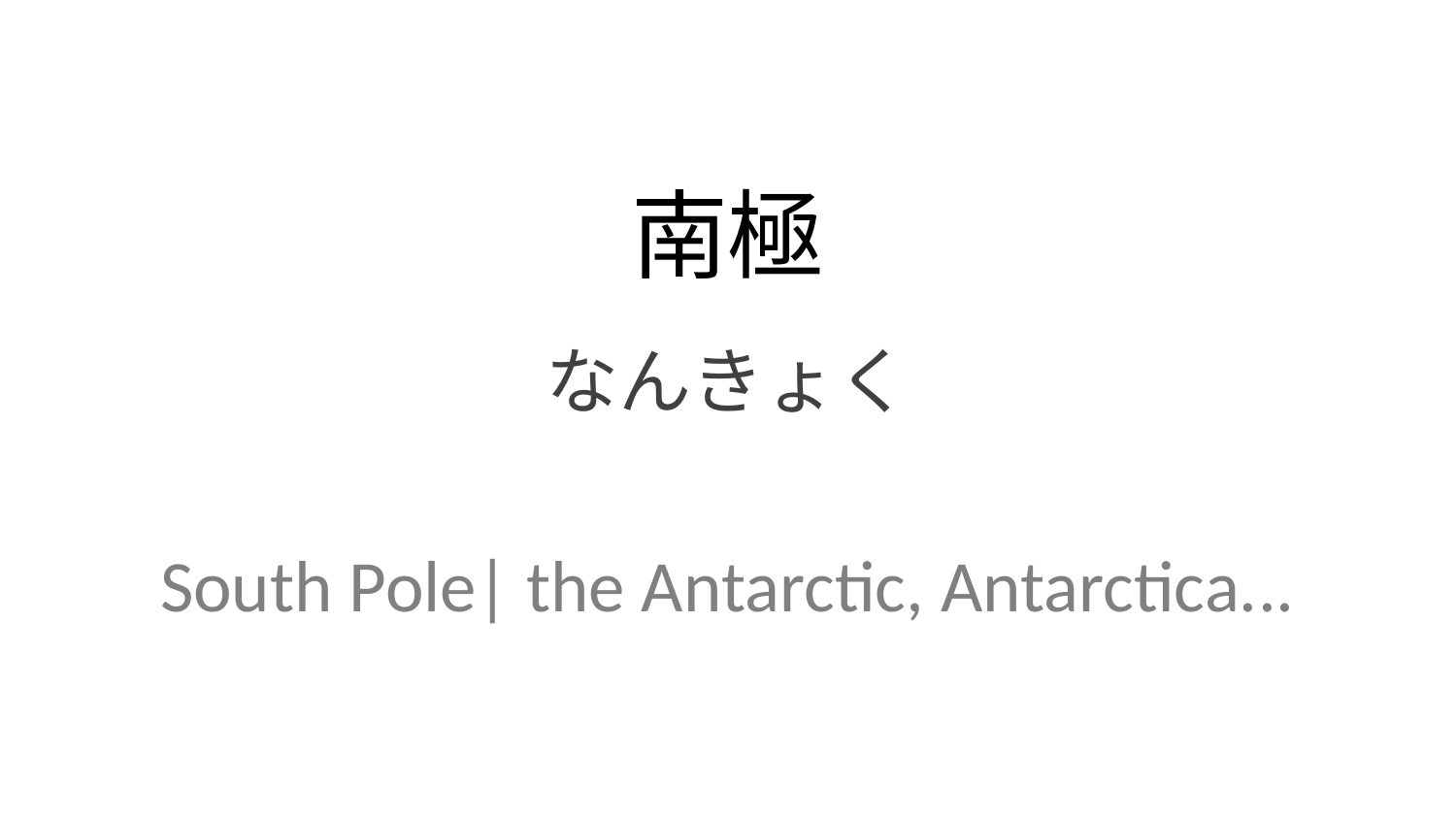

南極

なんきょく
South Pole| the Antarctic, Antarctica...